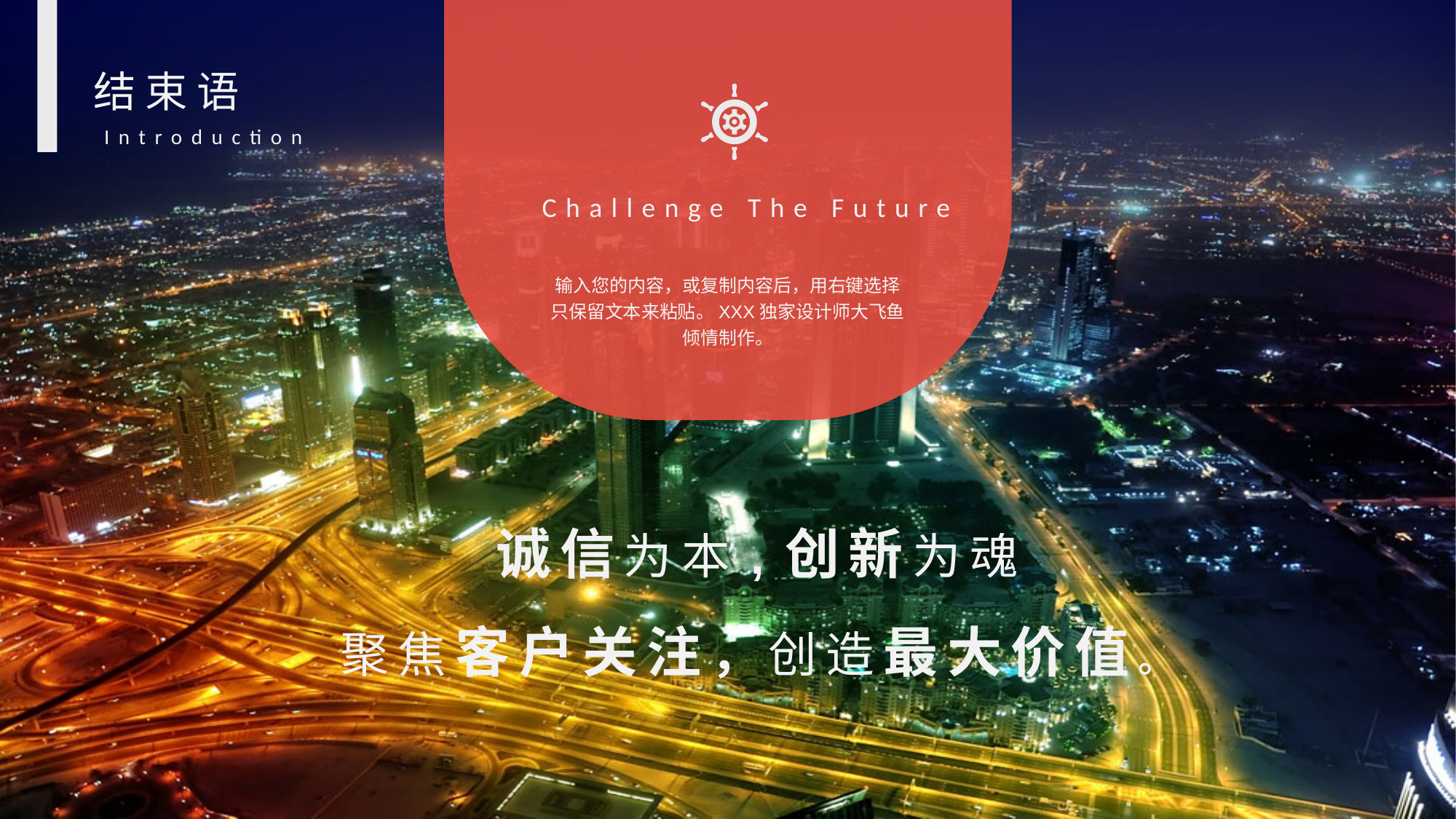

结束语

Introduction
Challenge The Future
输入您的内容，或复制内容后，用右键选择只保留文本来粘贴。XXX独家设计师大飞鱼倾情制作。
诚信为本,创新为魂
聚焦客户关注，创造最大价值。